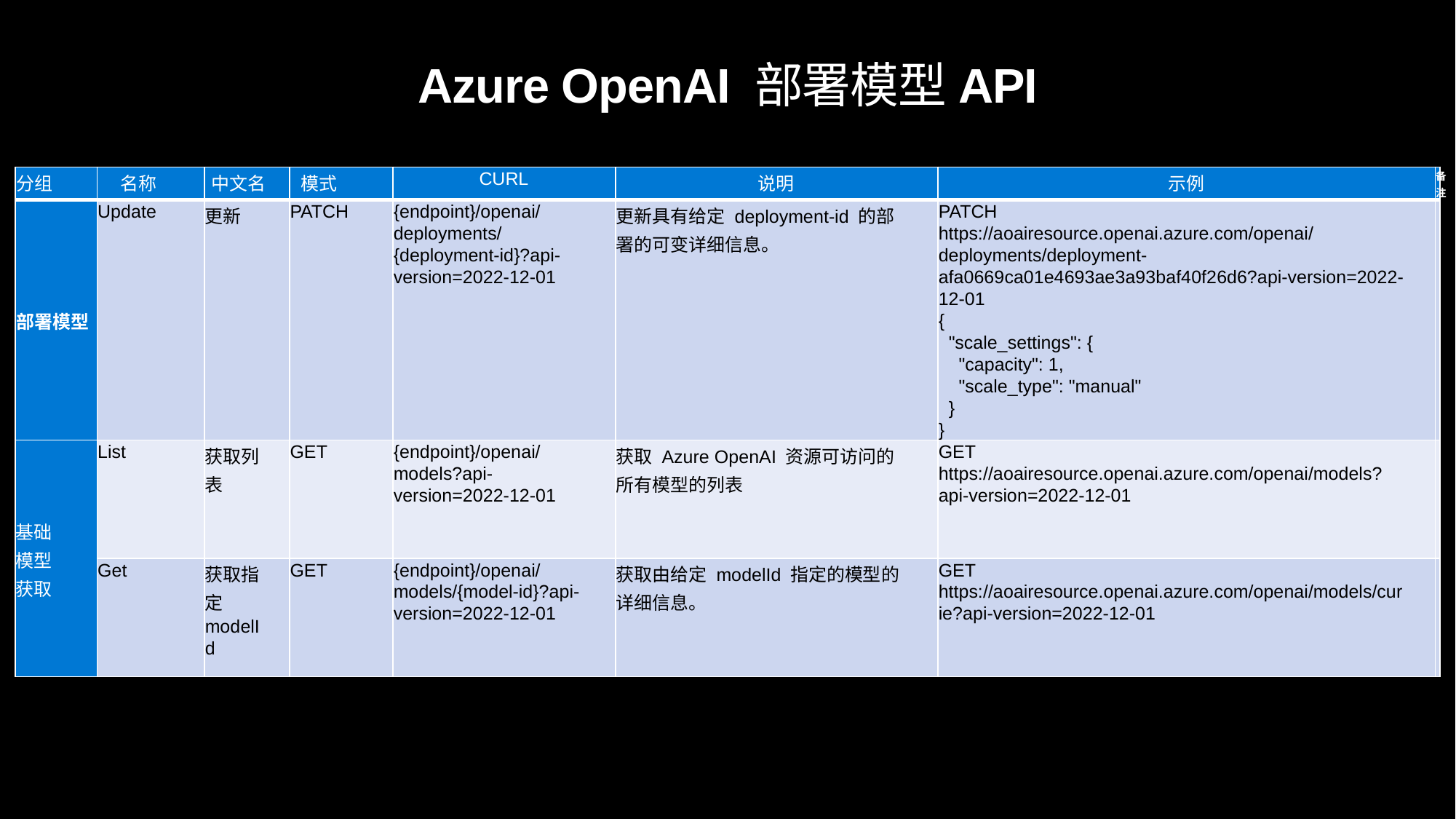

# Azure OpenAI 部署模型API
| 分组 | 名称 | 中文名 | 模式 | CURL | 说明 | 示例 | 备注 |
| --- | --- | --- | --- | --- | --- | --- | --- |
| 部署模型 | Update | 更新 | PATCH | {endpoint}/openai/deployments/{deployment-id}?api-version=2022-12-01 | 更新具有给定 deployment-id 的部署的可变详细信息。 | PATCH https://aoairesource.openai.azure.com/openai/deployments/deployment-afa0669ca01e4693ae3a93baf40f26d6?api-version=2022-12-01 { "scale\_settings": { "capacity": 1, "scale\_type": "manual" } } |  |
| 基础模型获取 | List | 获取列表 | GET | {endpoint}/openai/models?api-version=2022-12-01 | 获取 Azure OpenAI 资源可访问的所有模型的列表 | GET https://aoairesource.openai.azure.com/openai/models?api-version=2022-12-01 |  |
|  | Get | 获取指定 modelId | GET | {endpoint}/openai/models/{model-id}?api-version=2022-12-01 | 获取由给定 modelId 指定的模型的详细信息。 | GET https://aoairesource.openai.azure.com/openai/models/curie?api-version=2022-12-01 |  |